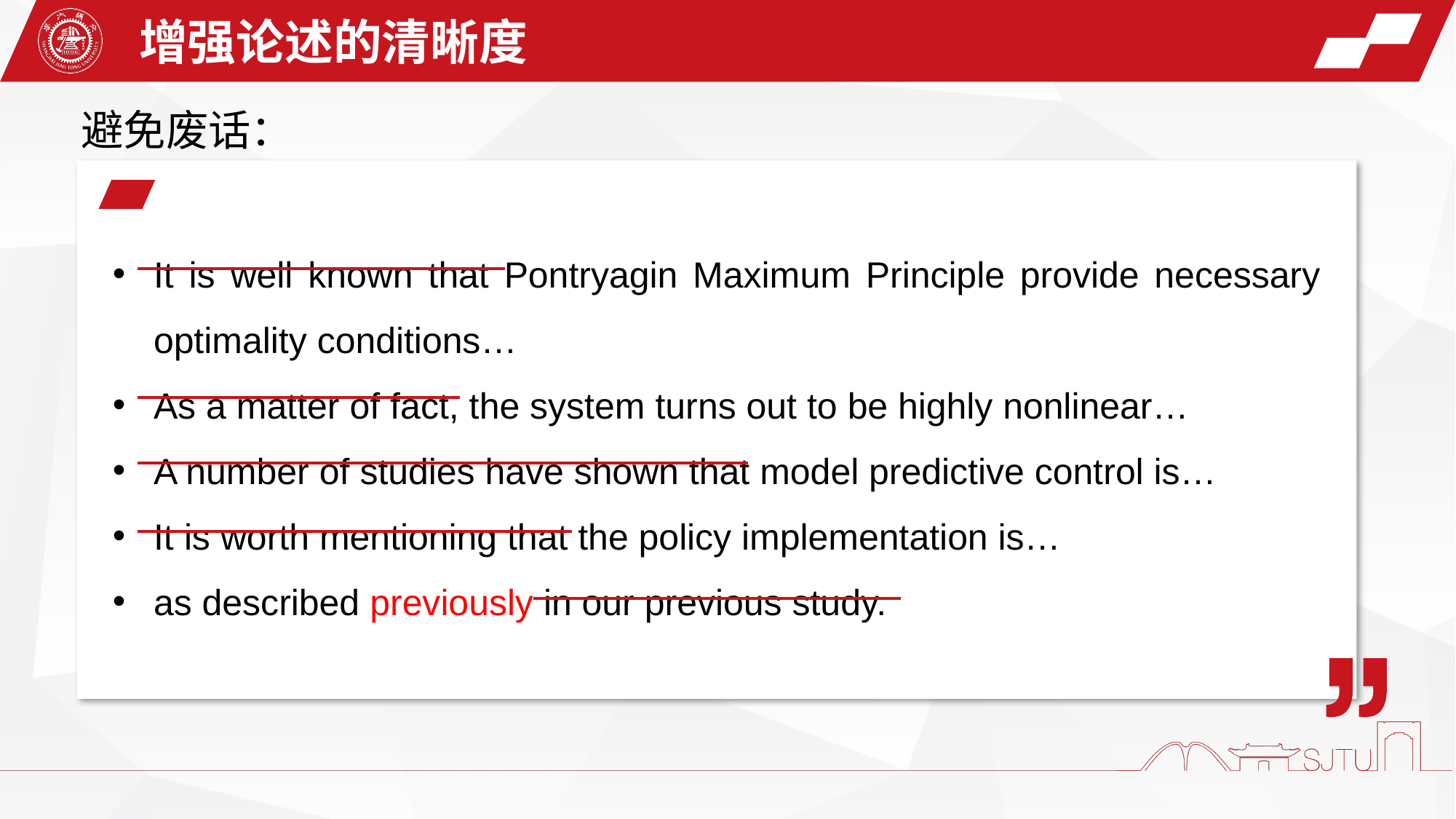

增强论述的清晰度
避免废话：

It is well known that Pontryagin Maximum Principle provide necessary optimality conditions…
As a matter of fact, the system turns out to be highly nonlinear…
A number of studies have shown that model predictive control is…
It is worth mentioning that the policy implementation is…
as described previously in our previous study.